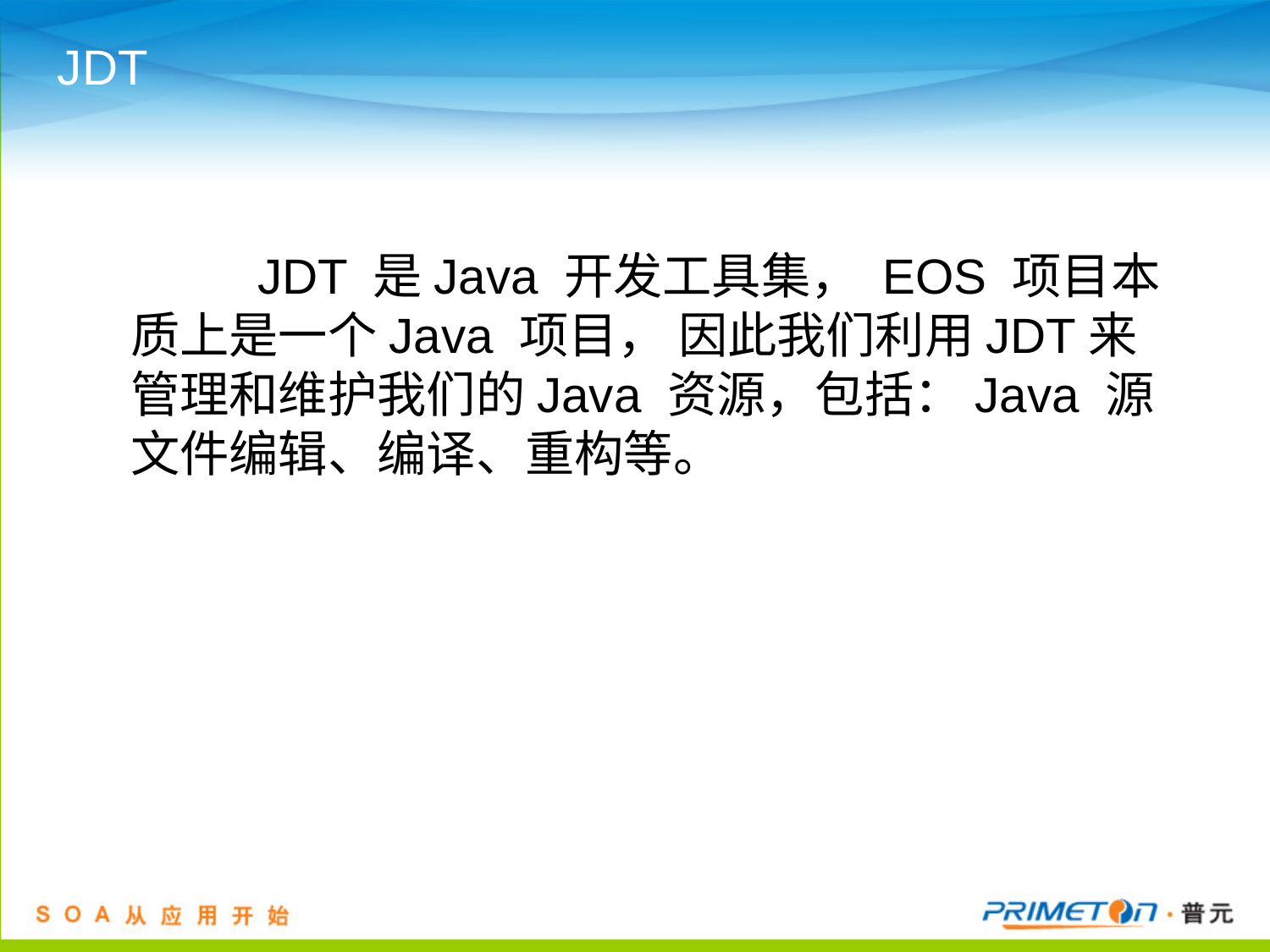

# JDT
		JDT 是Java 开发工具集， EOS 项目本质上是一个Java 项目， 因此我们利用JDT来管理和维护我们的Java 资源，包括：Java 源文件编辑、编译、重构等。